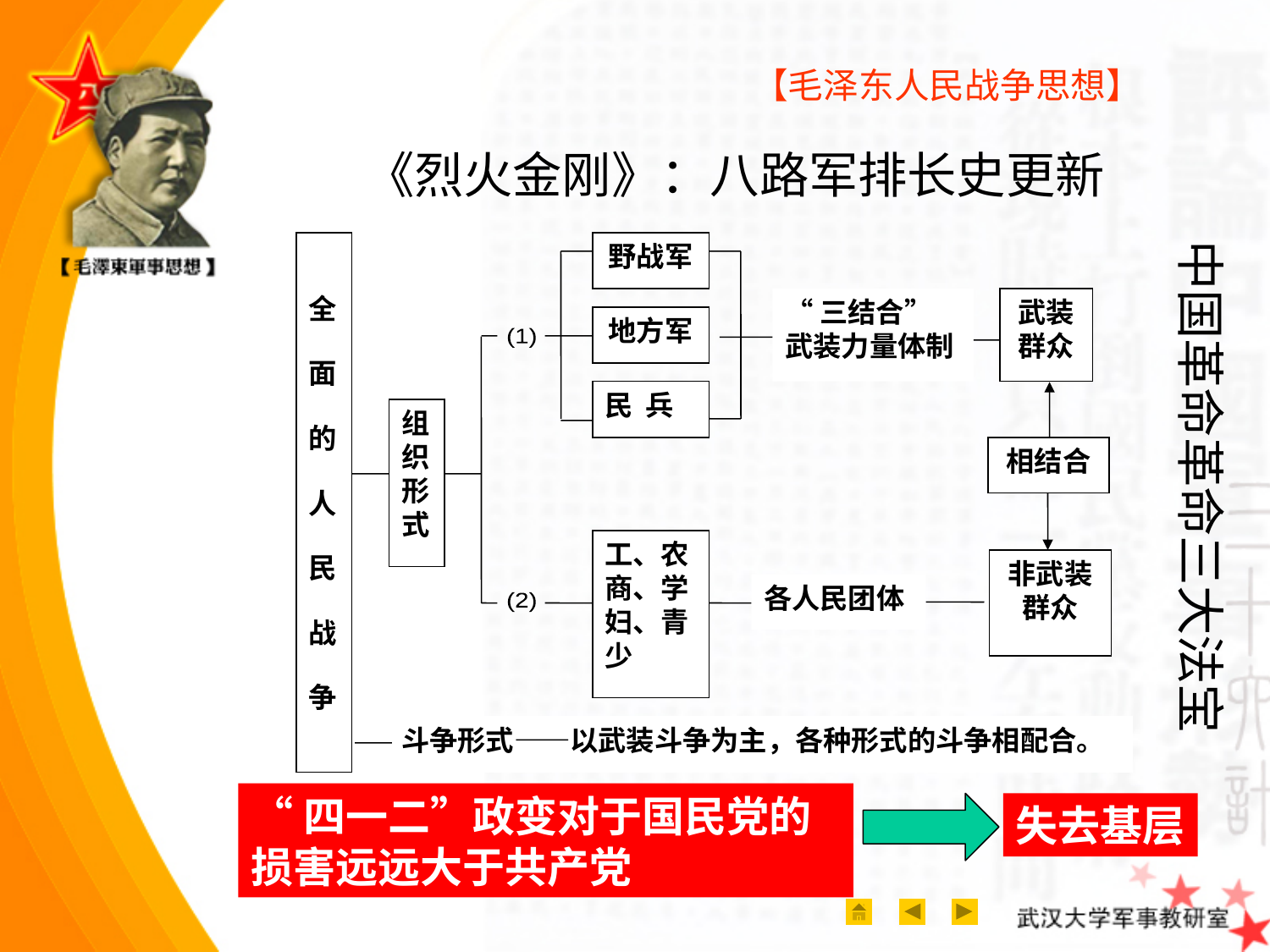

【毛泽东人民战争思想】
《烈火金刚》：八路军排长史更新
中国革命革命三大法宝

全
面
的
人
民
战
争
野战军

“三结合”
武装力量体制
武装
群众
地方军
(1)

民  兵

组织形式

相结合

工、农
商、学
妇、青
少
非武装
群众
各人民团体
(2)

斗争形式——以武装斗争为主，各种形式的斗争相配合。

“四一二”政变对于国民党的损害远远大于共产党

失去基层